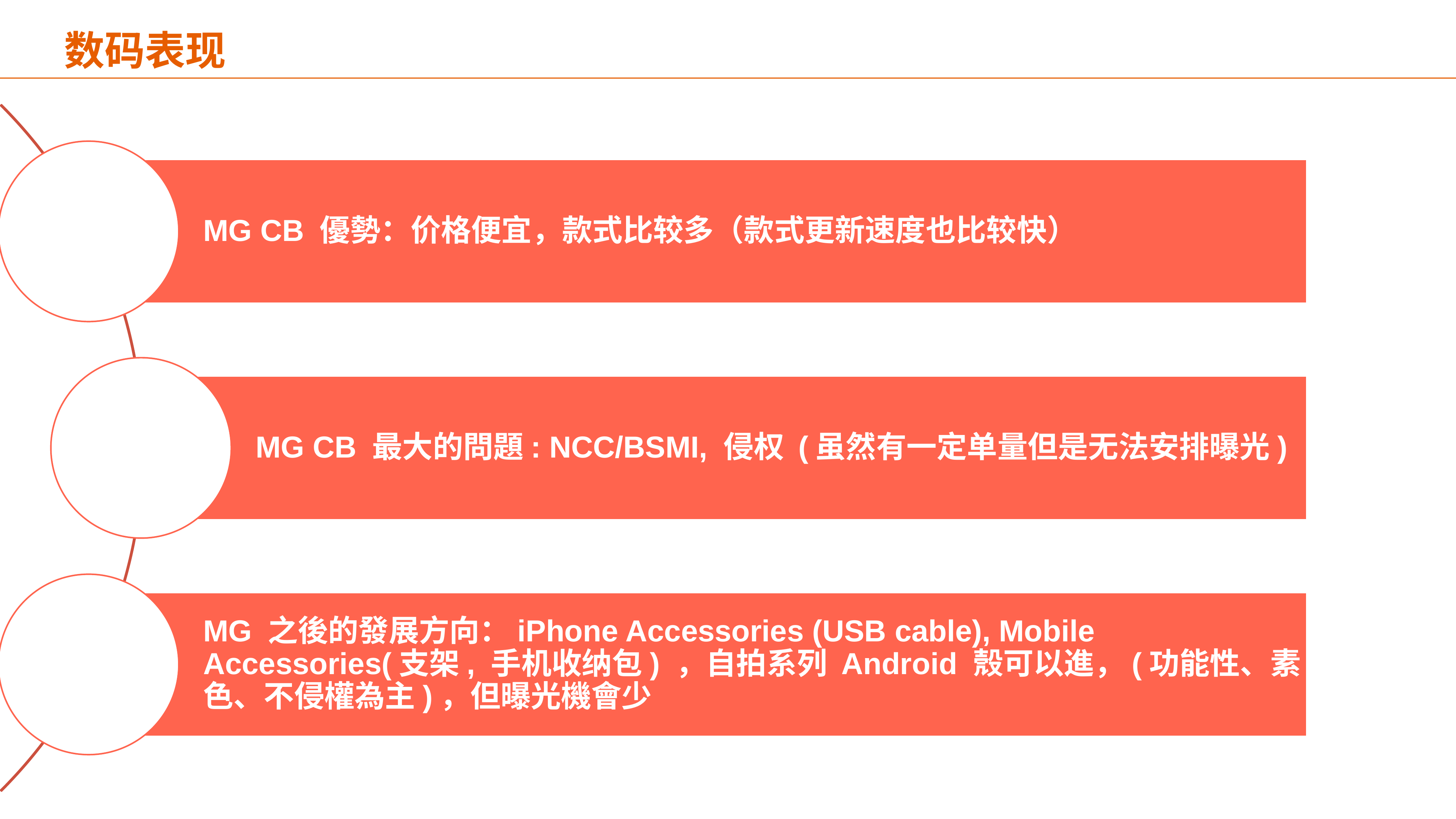

# 数码表现
MG CB 優勢：价格便宜，款式比较多（款式更新速度也比较快）
MG CB 最大的問題: NCC/BSMI, 侵权 (虽然有一定单量但是无法安排曝光)
MG 之後的發展方向：iPhone Accessories (USB cable), Mobile Accessories(支架, 手机收纳包) ，自拍系列 Android 殼可以進，(功能性、素色、不侵權為主)，但曝光機會少